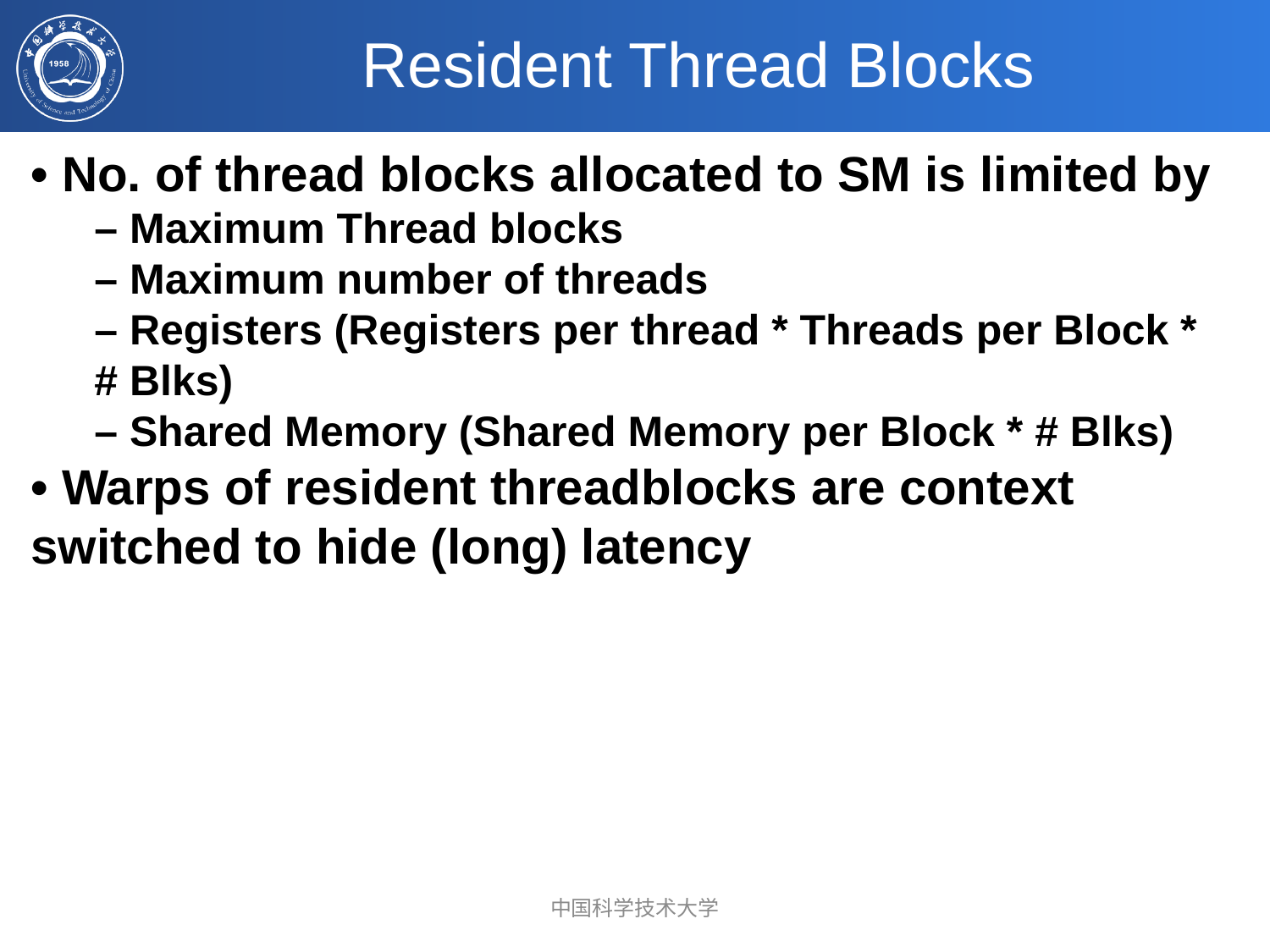

# Resident Thread Blocks
• No. of thread blocks allocated to SM is limited by
– Maximum Thread blocks
– Maximum number of threads
– Registers (Registers per thread * Threads per Block * # Blks)
– Shared Memory (Shared Memory per Block * # Blks)
• Warps of resident threadblocks are context switched to hide (long) latency
中国科学技术大学